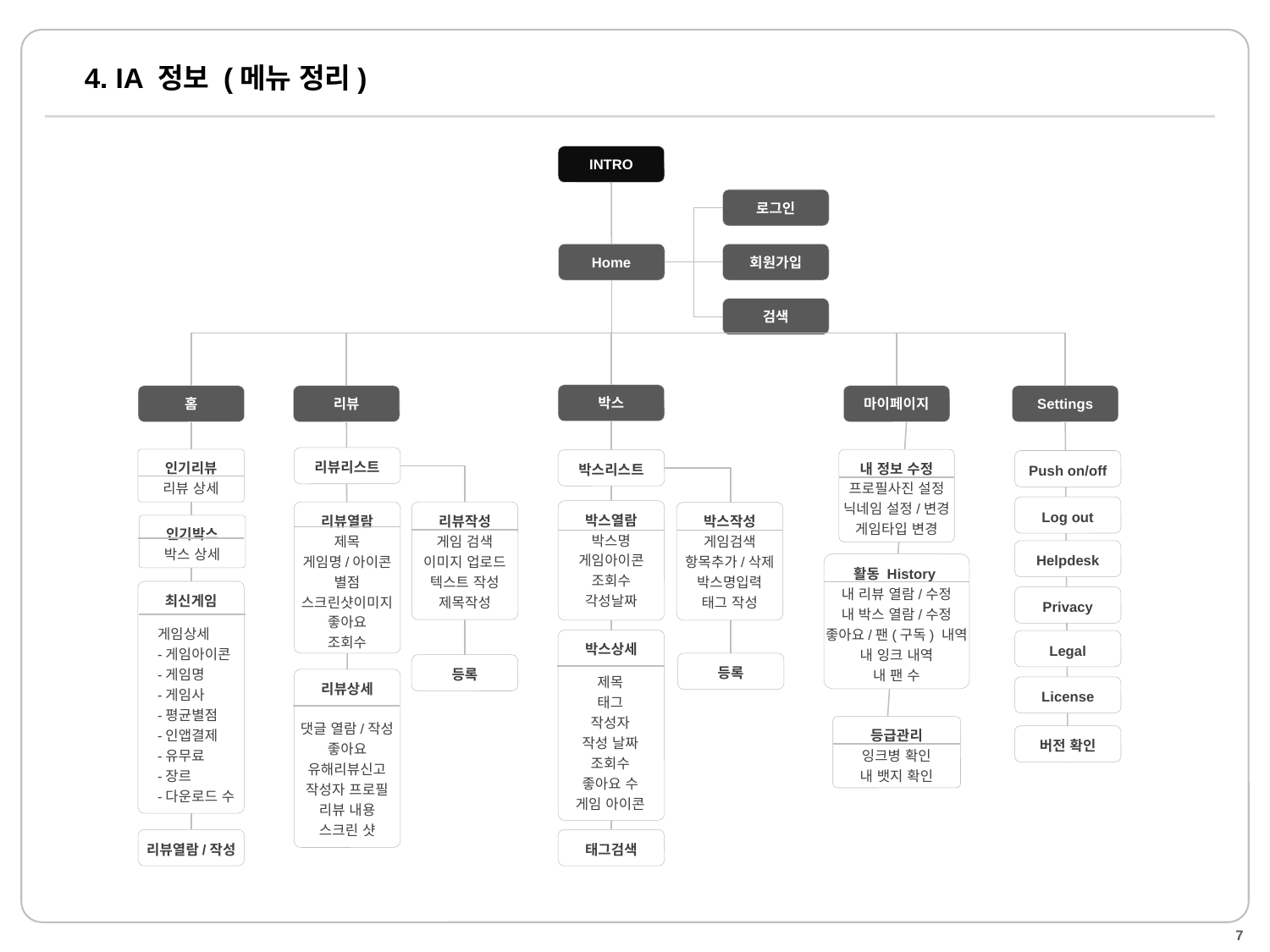

# 4. IA 정보 (메뉴 정리)
INTRO
로그인
Home
회원가입
검색
박스
홈
리뷰
마이페이지
Settings
리뷰리스트
인기리뷰
리뷰 상세
내 정보 수정
프로필사진 설정
닉네임 설정/변경
게임타입 변경
박스리스트
Push on/off
Log out
박스열람
박스명
게임아이콘
조회수
각성날짜

리뷰열람
제목
게임명/아이콘
별점
스크린샷이미지
좋아요
조회수
리뷰작성
게임 검색
이미지 업로드
텍스트 작성
제목작성
박스작성
게임검색
항목추가/삭제
박스명입력
태그 작성
인기박스
박스 상세
Helpdesk
활동 History
내 리뷰 열람/수정
내 박스 열람/수정
좋아요/팬(구독) 내역
내 잉크 내역
내 팬 수
최신게임
Privacy
게임상세
-게임아이콘
-게임명
-게임사
-평균별점
-인앱결제
-유무료
-장르
-다운로드 수
박스상세
Legal
등록
등록
제목
태그
작성자
작성 날짜
조회수
좋아요 수
게임 아이콘
리뷰상세

댓글 열람/작성
좋아요
유해리뷰신고
작성자 프로필
리뷰 내용
스크린 샷
License
등급관리
잉크병 확인
내 뱃지 확인
버전 확인
리뷰열람/작성
태그검색
7